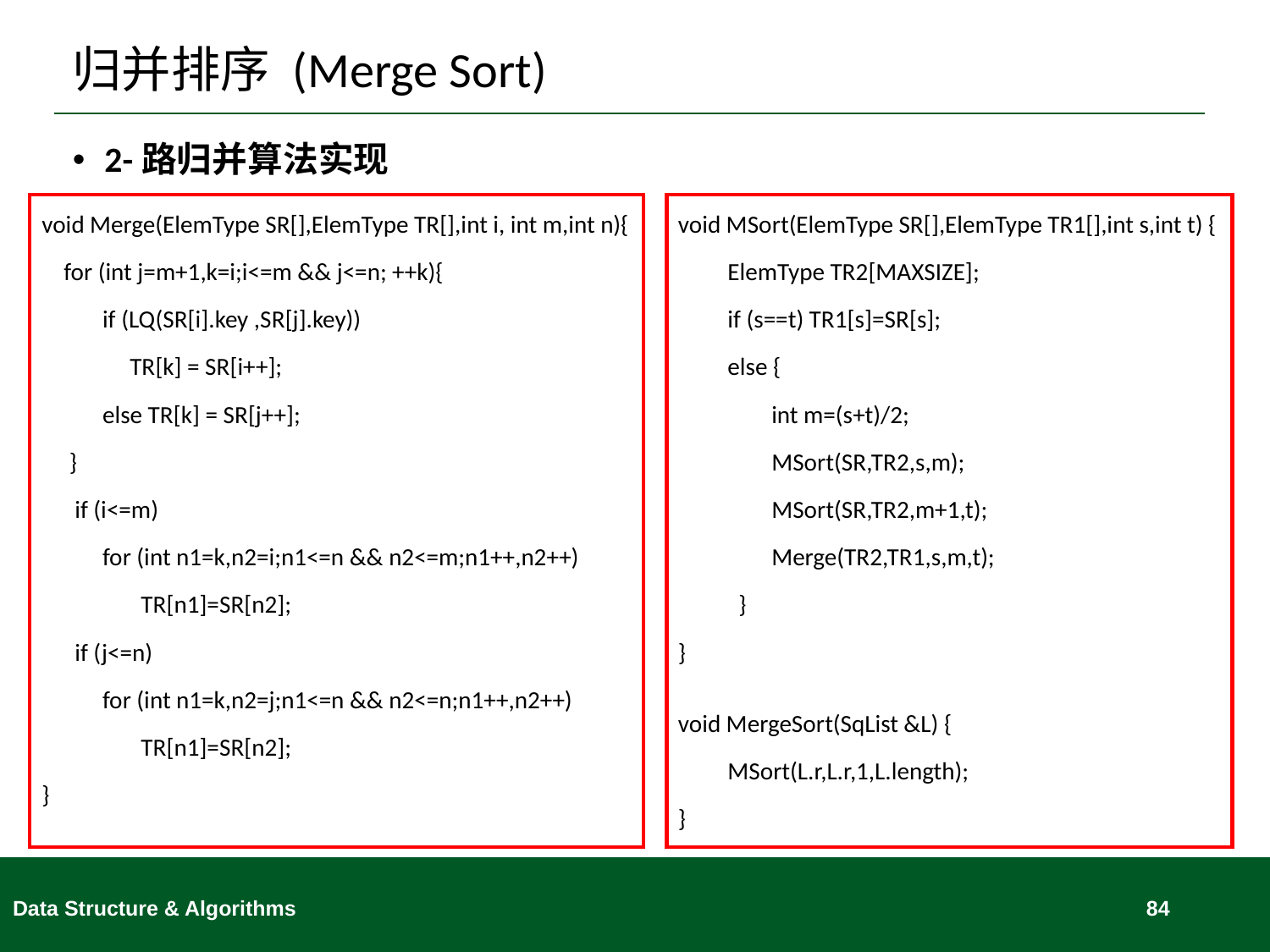

# 归并排序 (Merge Sort)
2-路归并算法实现

void Merge(ElemType SR[],ElemType TR[],int i, int m,int n){
    for (int j=m+1,k=i;i<=m && j<=n; ++k){
           if (LQ(SR[i].key ,SR[j].key))
                TR[k] = SR[i++];
           else TR[k] = SR[j++];
     }
      if (i<=m)
           for (int n1=k,n2=i;n1<=n && n2<=m;n1++,n2++)
                  TR[n1]=SR[n2];
      if (j<=n)
           for (int n1=k,n2=j;n1<=n && n2<=n;n1++,n2++)
                  TR[n1]=SR[n2];
}

void MSort(ElemType SR[],ElemType TR1[],int s,int t) {
         ElemType TR2[MAXSIZE];
         if (s==t) TR1[s]=SR[s];
         else {
                 int m=(s+t)/2;
                 MSort(SR,TR2,s,m);
                 MSort(SR,TR2,m+1,t);
                 Merge(TR2,TR1,s,m,t);
           }
}

void MergeSort(SqList &L) {
         MSort(L.r,L.r,1,L.length);
}
Data Structure & Algorithms
84